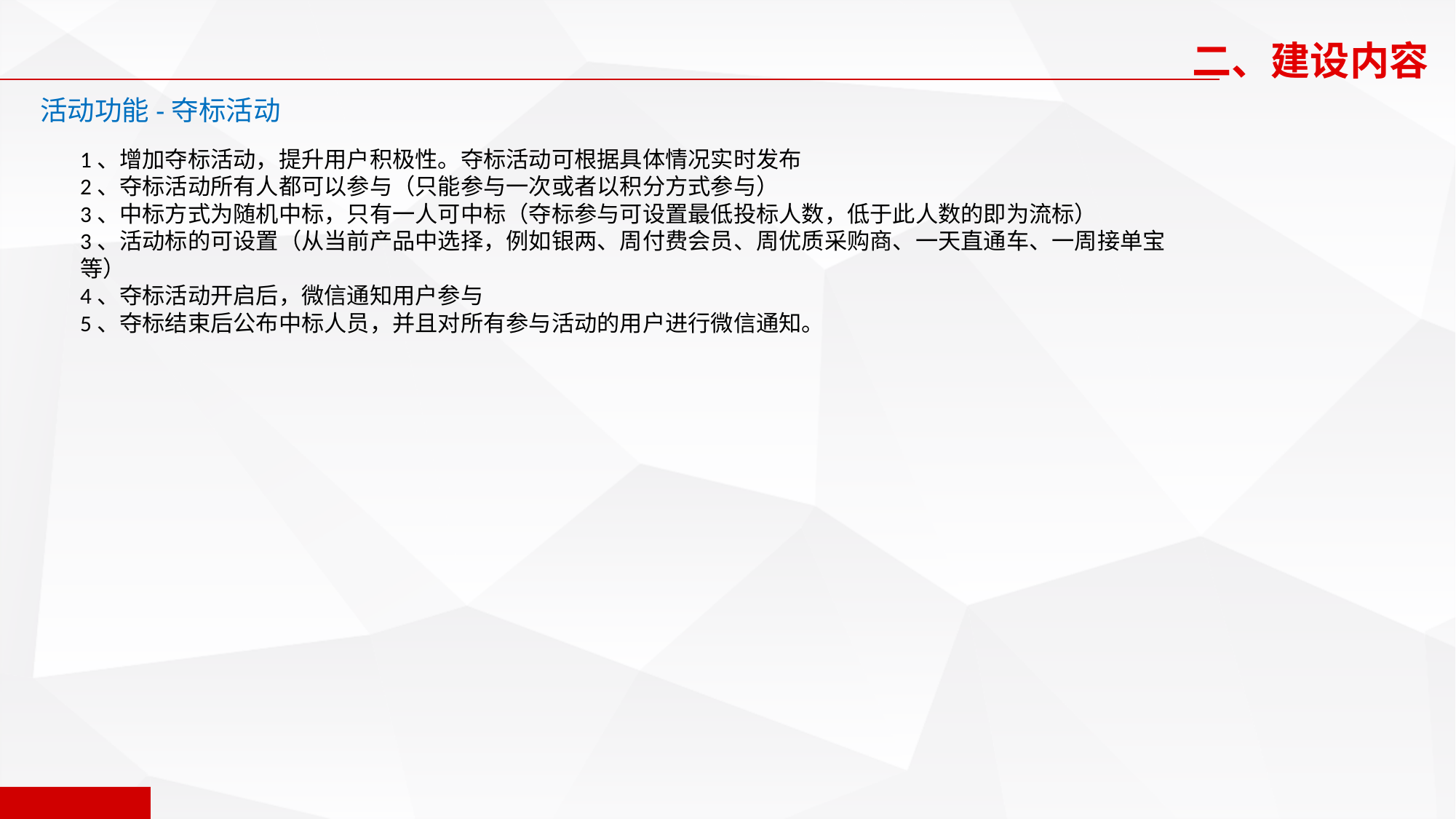

二、建设内容
活动功能-夺标活动
1、增加夺标活动，提升用户积极性。夺标活动可根据具体情况实时发布
2、夺标活动所有人都可以参与（只能参与一次或者以积分方式参与）
3、中标方式为随机中标，只有一人可中标（夺标参与可设置最低投标人数，低于此人数的即为流标）
3、活动标的可设置（从当前产品中选择，例如银两、周付费会员、周优质采购商、一天直通车、一周接单宝等）
4、夺标活动开启后，微信通知用户参与
5、夺标结束后公布中标人员，并且对所有参与活动的用户进行微信通知。